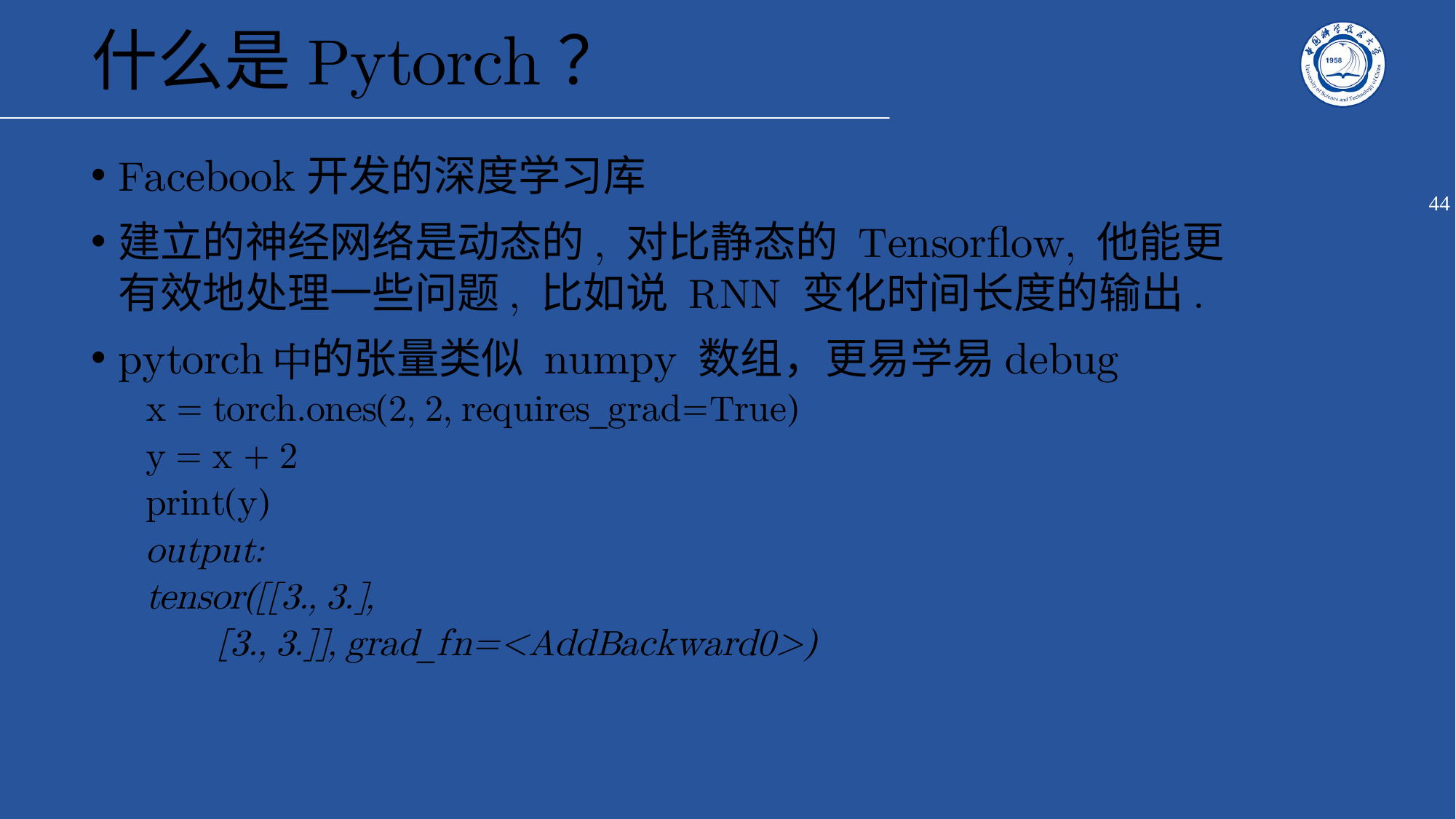

# 什么是Pytorch？
44
Facebook开发的深度学习库
建立的神经网络是动态的, 对比静态的 Tensorflow, 他能更有效地处理一些问题, 比如说 RNN 变化时间长度的输出.
pytorch中的张量类似 numpy 数组，更易学易debug
x = torch.ones(2, 2, requires_grad=True)
y = x + 2
print(y)
output:
tensor([[3., 3.],
        [3., 3.]], grad_fn=<AddBackward0>)

44